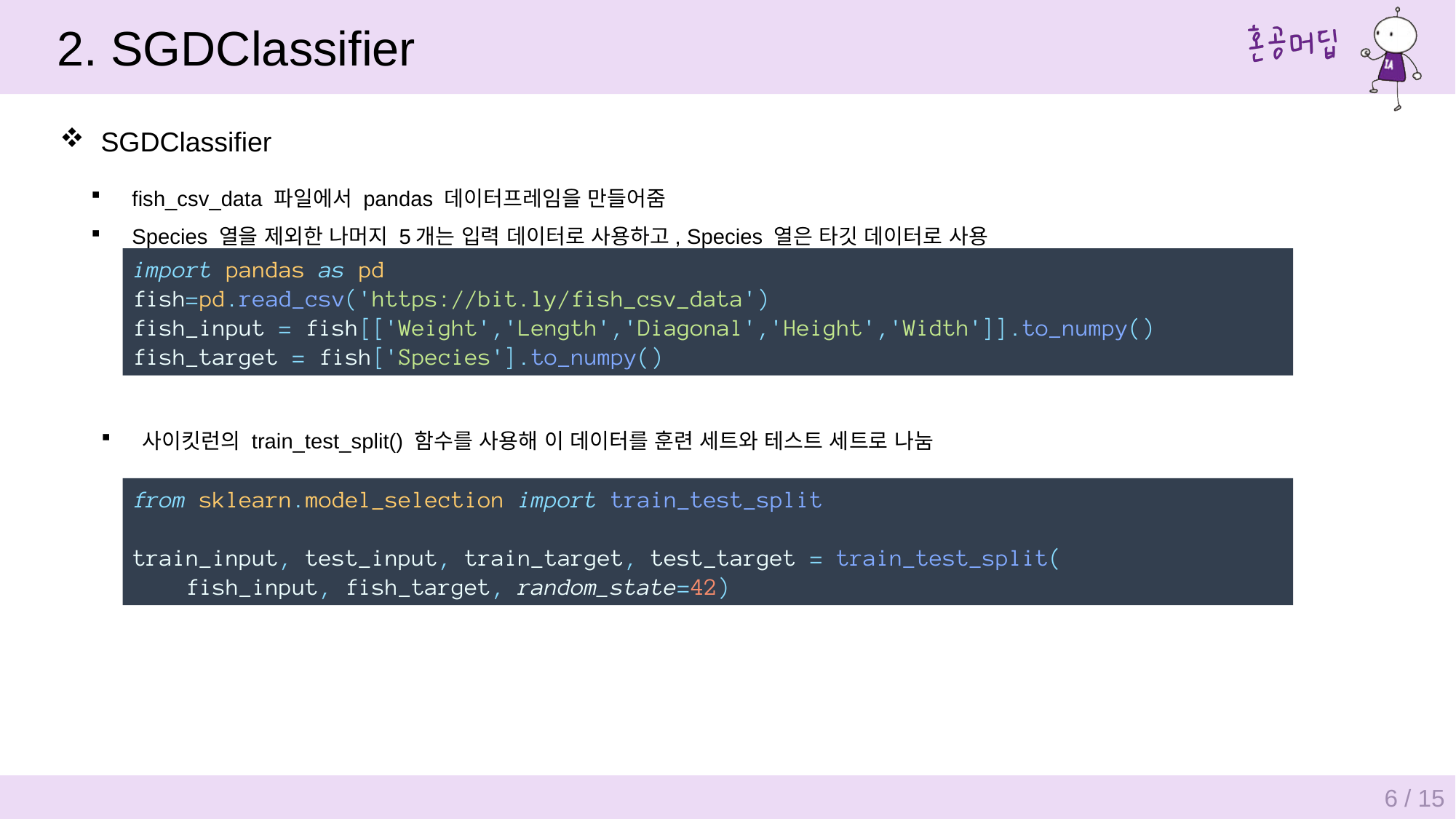

2. SGDClassifier
SGDClassifier
fish_csv_data 파일에서 pandas 데이터프레임을 만들어줌
Species 열을 제외한 나머지 5개는 입력 데이터로 사용하고, Species 열은 타깃 데이터로 사용
import pandas as pd
fish=pd.read_csv('https://bit.ly/fish_csv_data')
fish_input = fish[['Weight','Length','Diagonal','Height','Width']].to_numpy()
fish_target = fish['Species'].to_numpy()
사이킷런의 train_test_split() 함수를 사용해 이 데이터를 훈련 세트와 테스트 세트로 나눔
from sklearn.model_selection import train_test_split
train_input, test_input, train_target, test_target = train_test_split(
    fish_input, fish_target, random_state=42)
6 / 15